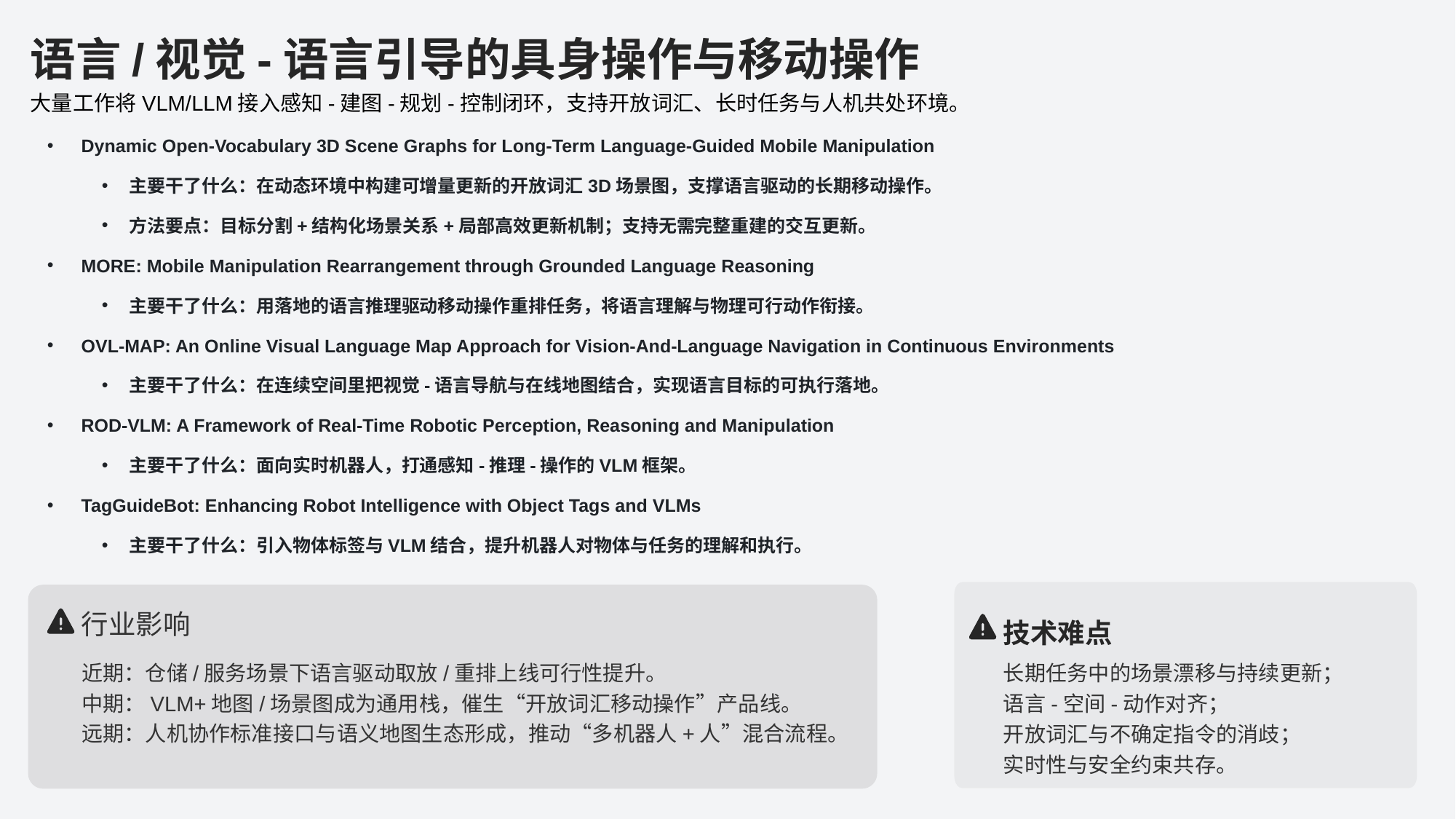

语言/视觉-语言引导的具身操作与移动操作
大量工作将VLM/LLM接入感知-建图-规划-控制闭环，支持开放词汇、长时任务与人机共处环境。
Dynamic Open-Vocabulary 3D Scene Graphs for Long-Term Language-Guided Mobile Manipulation
主要干了什么：在动态环境中构建可增量更新的开放词汇3D场景图，支撑语言驱动的长期移动操作。
方法要点：目标分割+结构化场景关系+局部高效更新机制；支持无需完整重建的交互更新。
MORE: Mobile Manipulation Rearrangement through Grounded Language Reasoning
主要干了什么：用落地的语言推理驱动移动操作重排任务，将语言理解与物理可行动作衔接。
OVL-MAP: An Online Visual Language Map Approach for Vision-And-Language Navigation in Continuous Environments
主要干了什么：在连续空间里把视觉-语言导航与在线地图结合，实现语言目标的可执行落地。
ROD-VLM: A Framework of Real-Time Robotic Perception, Reasoning and Manipulation
主要干了什么：面向实时机器人，打通感知-推理-操作的VLM框架。
TagGuideBot: Enhancing Robot Intelligence with Object Tags and VLMs
主要干了什么：引入物体标签与VLM结合，提升机器人对物体与任务的理解和执行。

行业影响
技术难点

长期任务中的场景漂移与持续更新；
语言-空间-动作对齐；
开放词汇与不确定指令的消歧；
实时性与安全约束共存。

近期：仓储/服务场景下语言驱动取放/重排上线可行性提升。
中期：VLM+地图/场景图成为通用栈，催生“开放词汇移动操作”产品线。
远期：人机协作标准接口与语义地图生态形成，推动“多机器人+人”混合流程。